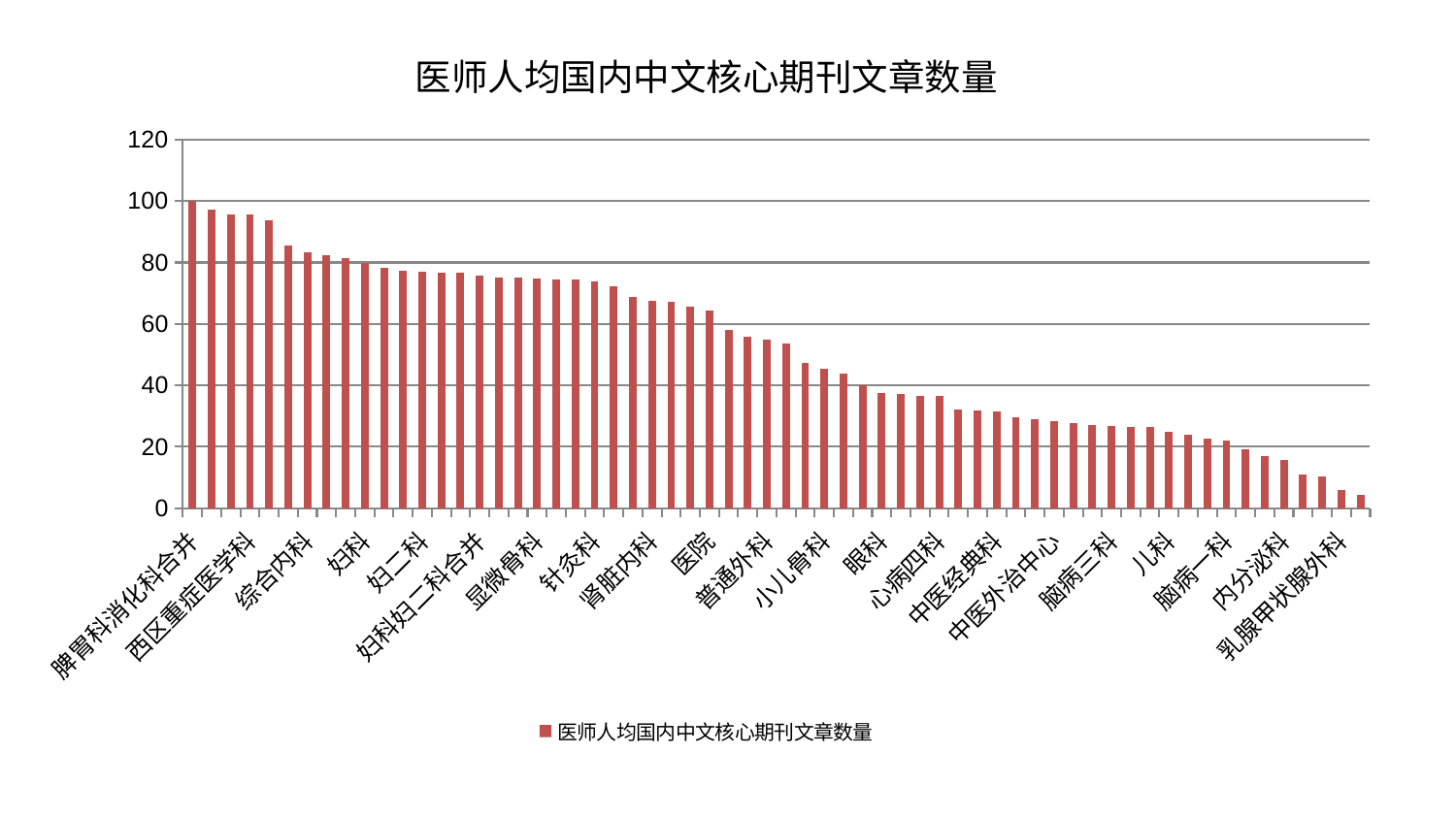

### Chart: 医师人均国内中文核心期刊文章数量

| Category | 医师人均国内中文核心期刊文章数量 |
|---|---|
| 脾胃科消化科合并 | 100.00000000000001 |
| 推拿科 | 97.27152123933872 |
| 呼吸内科 | 95.73830292267101 |
| 西区重症医学科 | 95.59117674121585 |
| 心血管内科 | 93.63699361689497 |
| 脑病二科 | 85.45539127103079 |
| 综合内科 | 83.2250806531675 |
| 创伤骨科 | 82.321119474925 |
| 小儿推拿科 | 81.30661270896613 |
| 妇科 | 79.73792235433245 |
| 运动损伤骨科 | 78.33640599703782 |
| 脊柱骨科 | 77.22866763846703 |
| 妇二科 | 77.00525373259399 |
| 美容皮肤科 | 76.67252321853606 |
| 肿瘤内科 | 76.5727306221403 |
| 妇科妇二科合并 | 75.63889227860639 |
| 心病一科 | 75.01702443948022 |
| 心病三科 | 74.99597360743653 |
| 显微骨科 | 74.7416914907439 |
| 肛肠科 | 74.55032305434312 |
| 重症医学科 | 74.33534456675379 |
| 针灸科 | 73.7212434345623 |
| 神经内科 | 72.21474225051746 |
| 周围血管科 | 68.94269264953444 |
| 肾脏内科 | 67.40054400931865 |
| 产科 | 67.33722221842557 |
| 泌尿外科 | 65.48740424353882 |
| 医院 | 64.28510422210587 |
| 身心医学科 | 57.959065388884355 |
| 口腔科 | 55.87050368018601 |
| 普通外科 | 55.00908076788702 |
| 男科 | 53.713671649192044 |
| 康复科 | 47.28176662208314 |
| 小儿骨科 | 45.40210329538482 |
| 肝病科 | 44.008112178984156 |
| 治未病中心 | 39.99176519604484 |
| 眼科 | 37.601511625041 |
| 风湿病科 | 37.34138643703807 |
| 微创骨科 | 36.51179042861752 |
| 心病四科 | 36.461706697317645 |
| 皮肤科 | 32.15552953795625 |
| 脾胃病科 | 31.947498310232834 |
| 中医经典科 | 31.38848435054017 |
| 耳鼻喉科 | 29.578221829834362 |
| 东区重症医学科 | 28.863304902153097 |
| 中医外治中心 | 28.31864459766923 |
| 肾病科 | 27.773346667822754 |
| 关节骨科 | 26.980719544949903 |
| 脑病三科 | 26.641309377129975 |
| 肝胆外科 | 26.49980337503918 |
| 骨科 | 26.34977406824491 |
| 儿科 | 25.030354475863707 |
| 神经外科 | 23.874081289572757 |
| 胸外科 | 22.71394617526987 |
| 脑病一科 | 21.890498025607076 |
| 老年医学科 | 19.204764860682804 |
| 消化内科 | 16.86000832020546 |
| 内分泌科 | 15.760062986005355 |
| 东区肾病科 | 11.014542596023585 |
| 心病二科 | 10.329145709764804 |
| 乳腺甲状腺外科 | 5.995361293762581 |
| 血液科 | 4.235977898105234 |
184